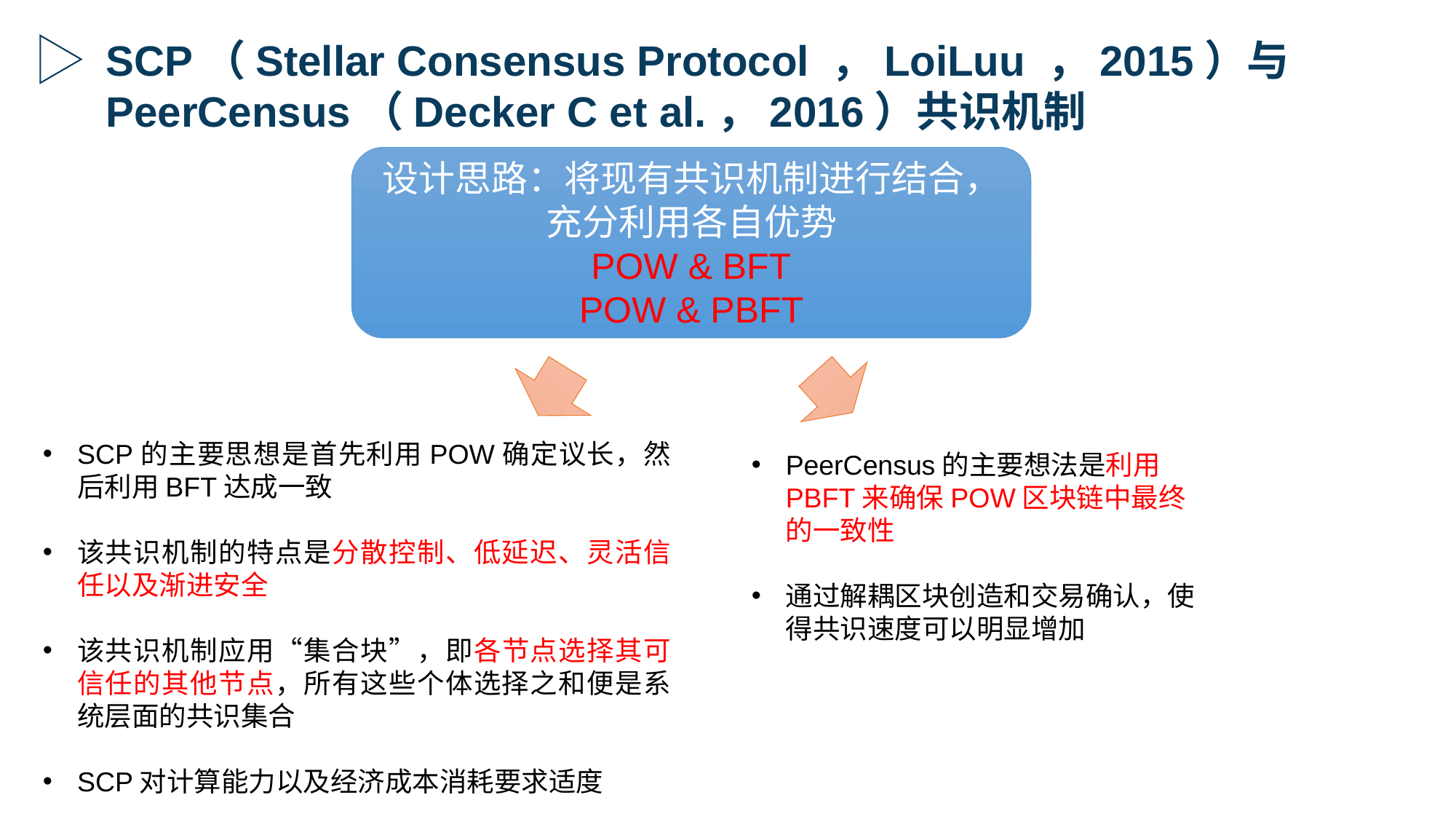

SCP（Stellar Consensus Protocol ，LoiLuu ，2015）与PeerCensus（Decker C et al.，2016）共识机制

设计思路：将现有共识机制进行结合，充分利用各自优势
POW & BFT
POW & PBFT

SCP的主要思想是首先利用POW确定议长，然后利用BFT达成一致

该共识机制的特点是分散控制、低延迟、灵活信任以及渐进安全

该共识机制应用“集合块”，即各节点选择其可信任的其他节点，所有这些个体选择之和便是系统层面的共识集合

SCP对计算能力以及经济成本消耗要求适度
PeerCensus的主要想法是利用PBFT来确保POW区块链中最终的一致性

通过解耦区块创造和交易确认，使得共识速度可以明显增加